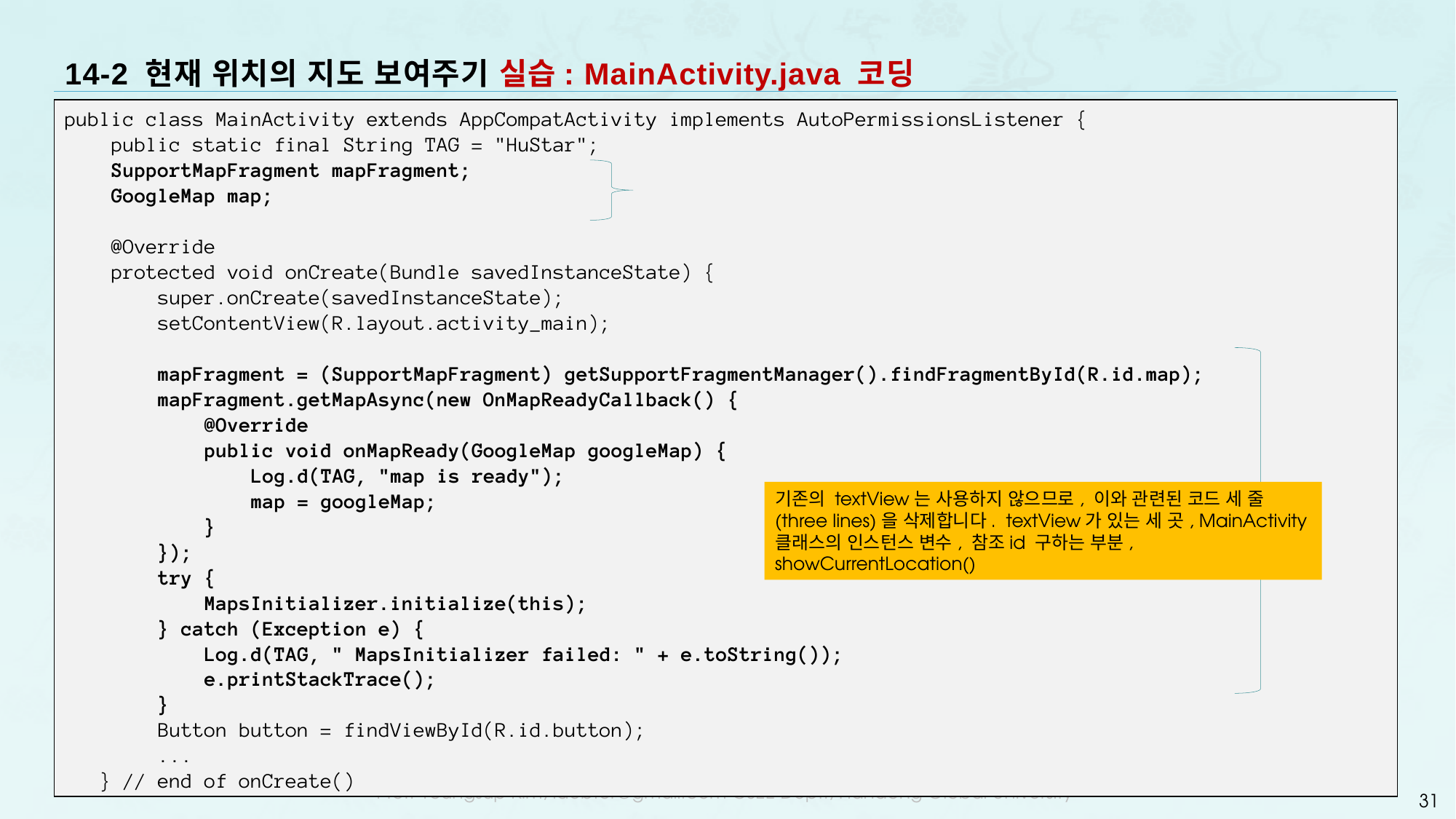

# 14-2 현재 위치의 지도 보여주기 실습: MainActivity.java 코딩

public class MainActivity extends AppCompatActivity implements AutoPermissionsListener {
    public static final String TAG = "HuStar";
    SupportMapFragment mapFragment;
    GoogleMap map;

    @Override
    protected void onCreate(Bundle savedInstanceState) {
        super.onCreate(savedInstanceState);
        setContentView(R.layout.activity_main);

        mapFragment = (SupportMapFragment) getSupportFragmentManager().findFragmentById(R.id.map);
        mapFragment.getMapAsync(new OnMapReadyCallback() {
            @Override
            public void onMapReady(GoogleMap googleMap) {
                Log.d(TAG, "map is ready");
                map = googleMap;
            }
        });
        try {
            MapsInitializer.initialize(this);
        } catch (Exception e) {
            Log.d(TAG, " MapsInitializer failed: " + e.toString());
            e.printStackTrace();
        }
        Button button = findViewById(R.id.button);
        ...
   } // end of onCreate()

기존의 textView는 사용하지 않으므로, 이와 관련된 코드 세 줄(three lines)을 삭제합니다.  textView가 있는 세 곳, MainActivity 클래스의 인스턴스 변수, 참조id 구하는 부분, showCurrentLocation()
31